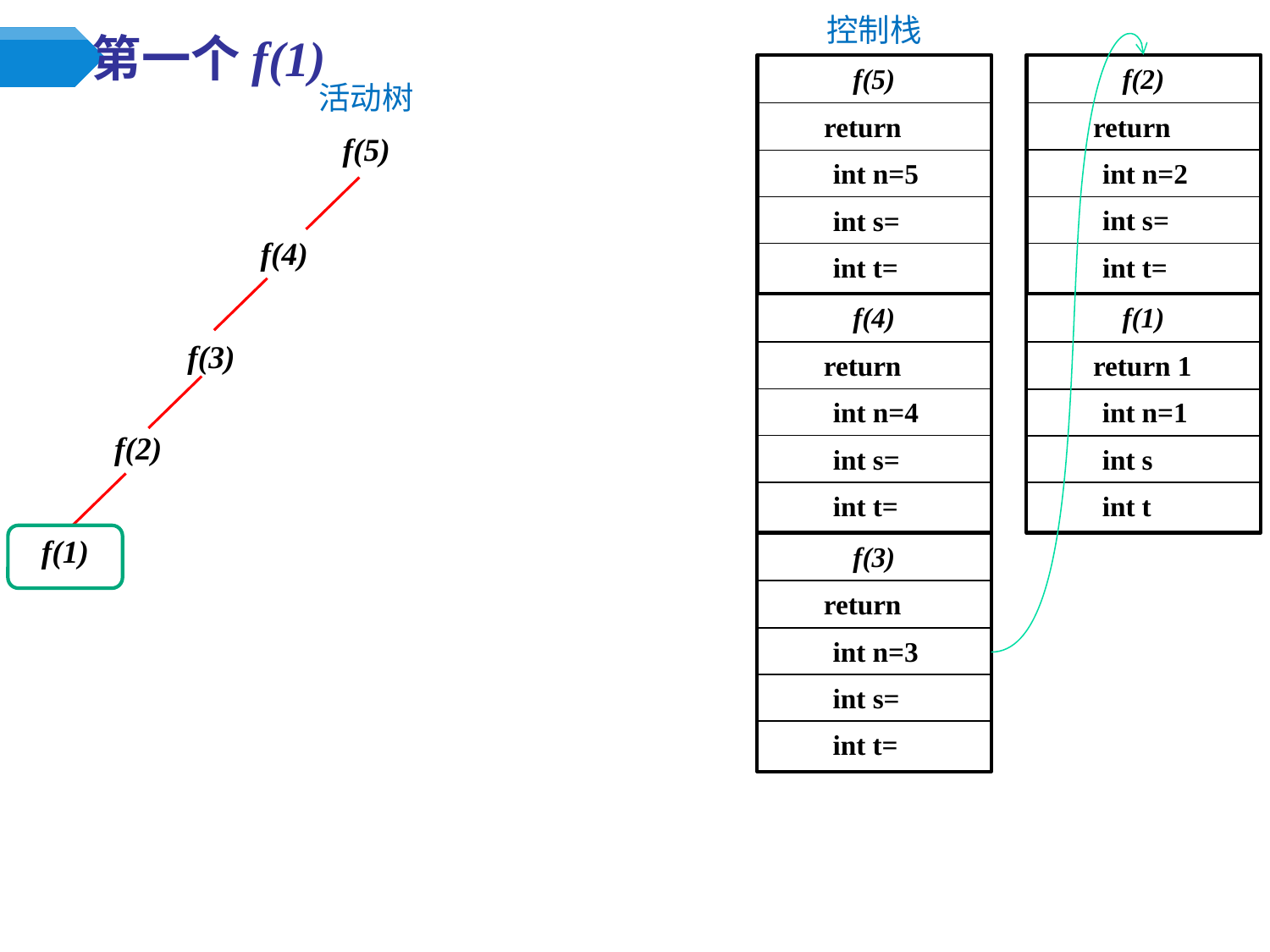

# 第一个f(1)
控制栈

f(2)
return
int n=2
int s=
int t=

f(5)
return
int n=5
int s=

int t=
活动树
f(5)
f(4)
f(3)

f(4)
return
int n=4
int s=

int t=

f(1)
return 1
int n=1
int s
int t
f(2)
f(1)

f(3)
return
int n=3
int s=

int t=